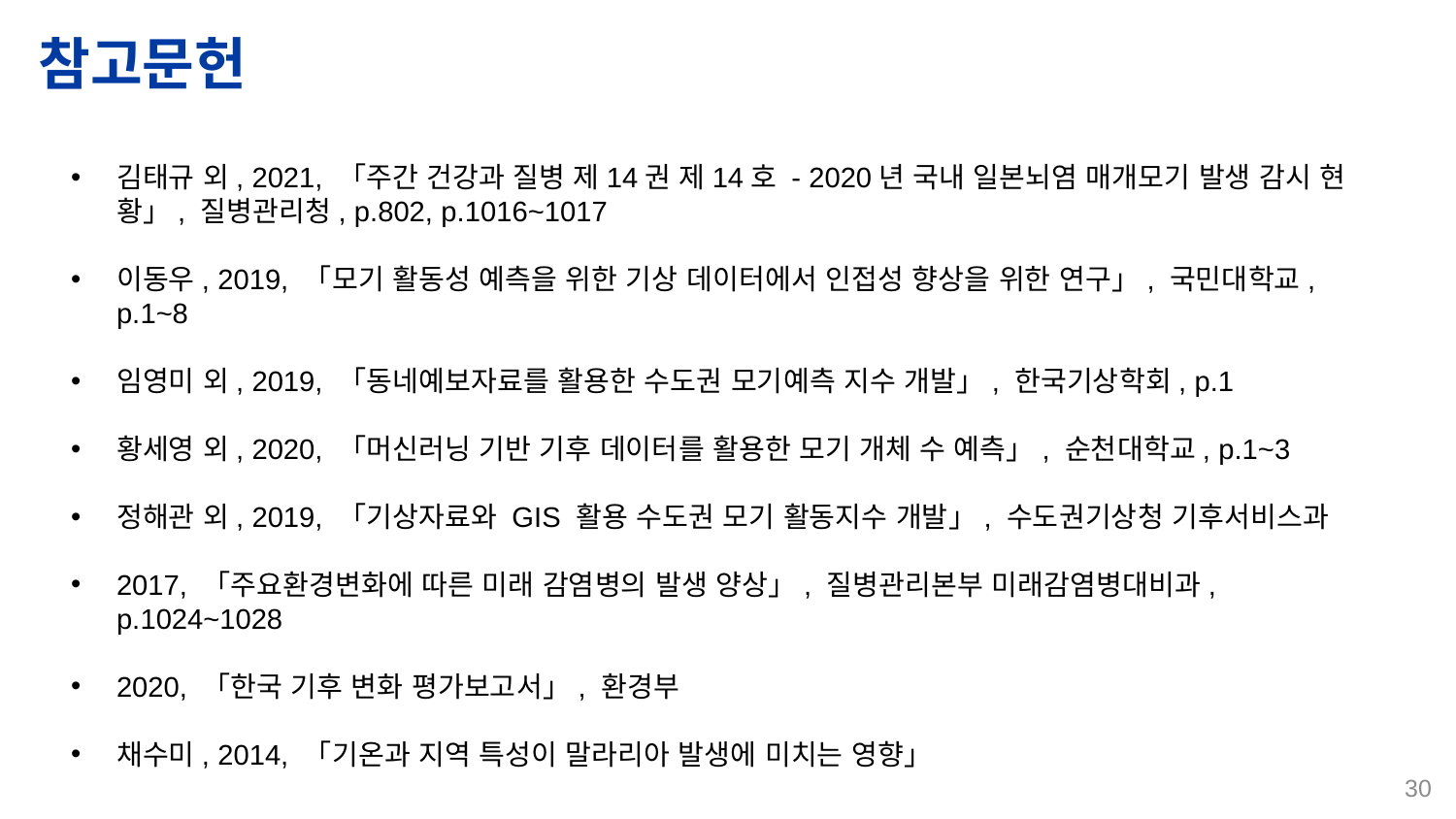

# 참고문헌
김태규 외, 2021, 「주간 건강과 질병 제14권 제14호 - 2020년 국내 일본뇌염 매개모기 발생 감시 현황」, 질병관리청, p.802, p.1016~1017

이동우, 2019, 「모기 활동성 예측을 위한 기상 데이터에서 인접성 향상을 위한 연구」, 국민대학교, p.1~8

임영미 외, 2019, 「동네예보자료를 활용한 수도권 모기예측 지수 개발」, 한국기상학회, p.1

황세영 외, 2020, 「머신러닝 기반 기후 데이터를 활용한 모기 개체 수 예측」, 순천대학교, p.1~3

정해관 외, 2019, 「기상자료와 GIS 활용 수도권 모기 활동지수 개발」, 수도권기상청 기후서비스과

2017, 「주요환경변화에 따른 미래 감염병의 발생 양상」, 질병관리본부 미래감염병대비과, p.1024~1028

2020, 「한국 기후 변화 평가보고서」, 환경부

채수미, 2014, 「기온과 지역 특성이 말라리아 발생에 미치는 영향」
30